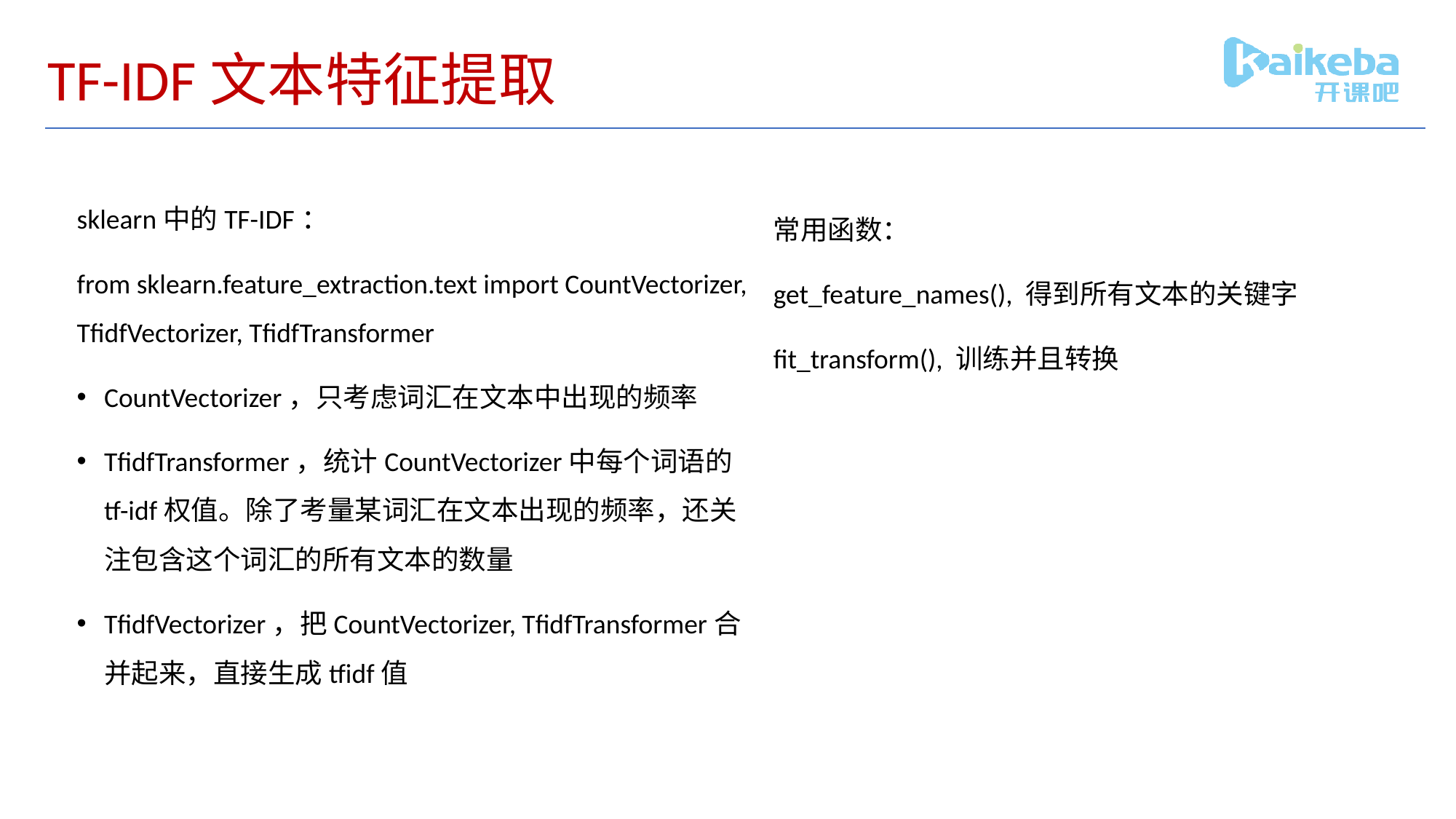

# TF-IDF文本特征提取
sklearn中的TF-IDF：
from sklearn.feature_extraction.text import CountVectorizer, TfidfVectorizer, TfidfTransformer
CountVectorizer，只考虑词汇在文本中出现的频率
TfidfTransformer，统计CountVectorizer中每个词语的tf-idf权值。除了考量某词汇在文本出现的频率，还关注包含这个词汇的所有文本的数量
TfidfVectorizer，把CountVectorizer, TfidfTransformer合并起来，直接生成tfidf值
常用函数：
get_feature_names(), 得到所有文本的关键字
fit_transform(), 训练并且转换